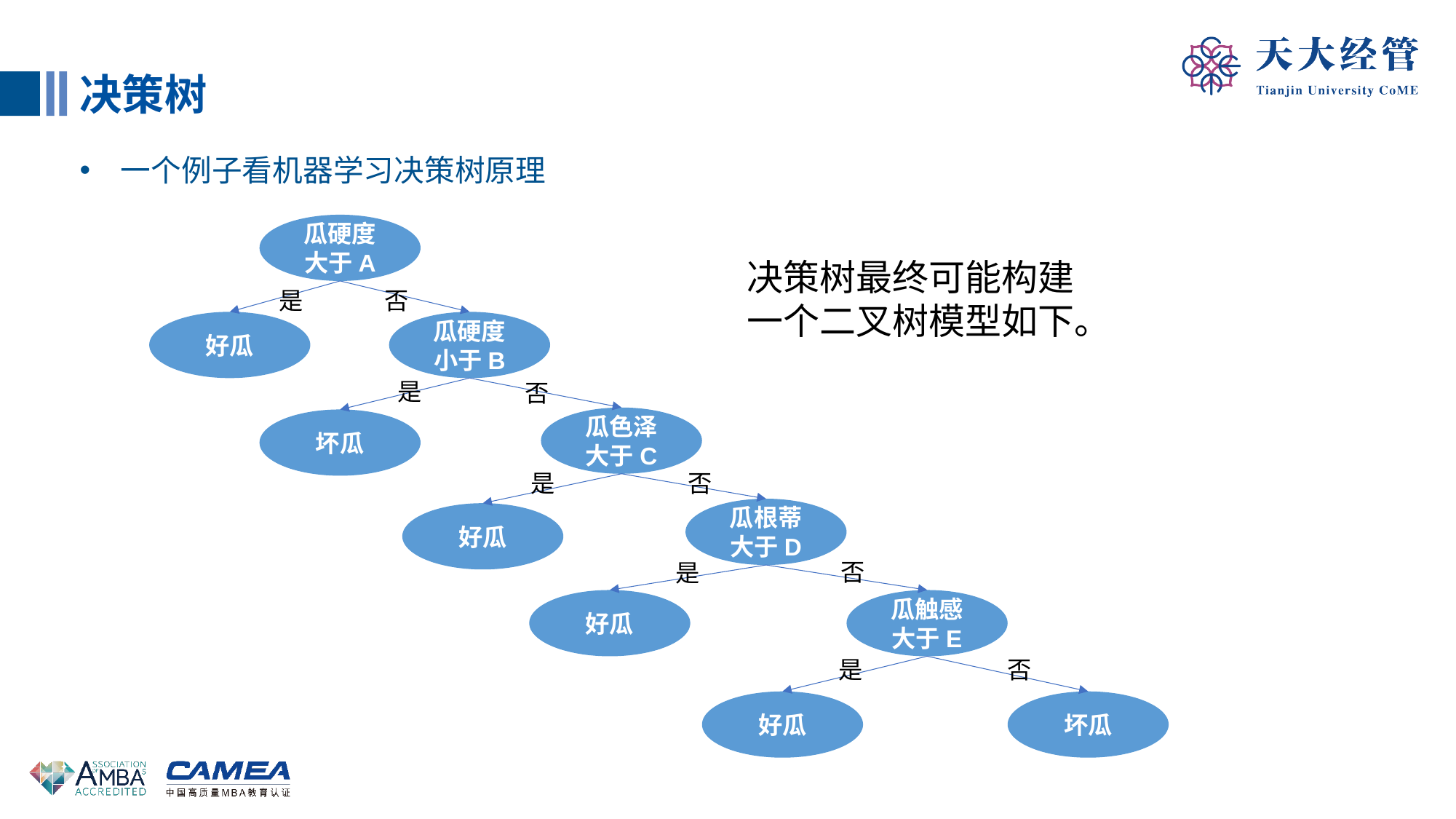

决策树

一个例子看机器学习决策树原理
瓜硬度
大于A
决策树最终可能构建一个二叉树模型如下。
否
是
好瓜
瓜硬度
小于B
是
否
瓜色泽
大于C
坏瓜
是
否
瓜根蒂大于D
好瓜
否
是
好瓜
瓜触感大于E
是
否
好瓜
坏瓜